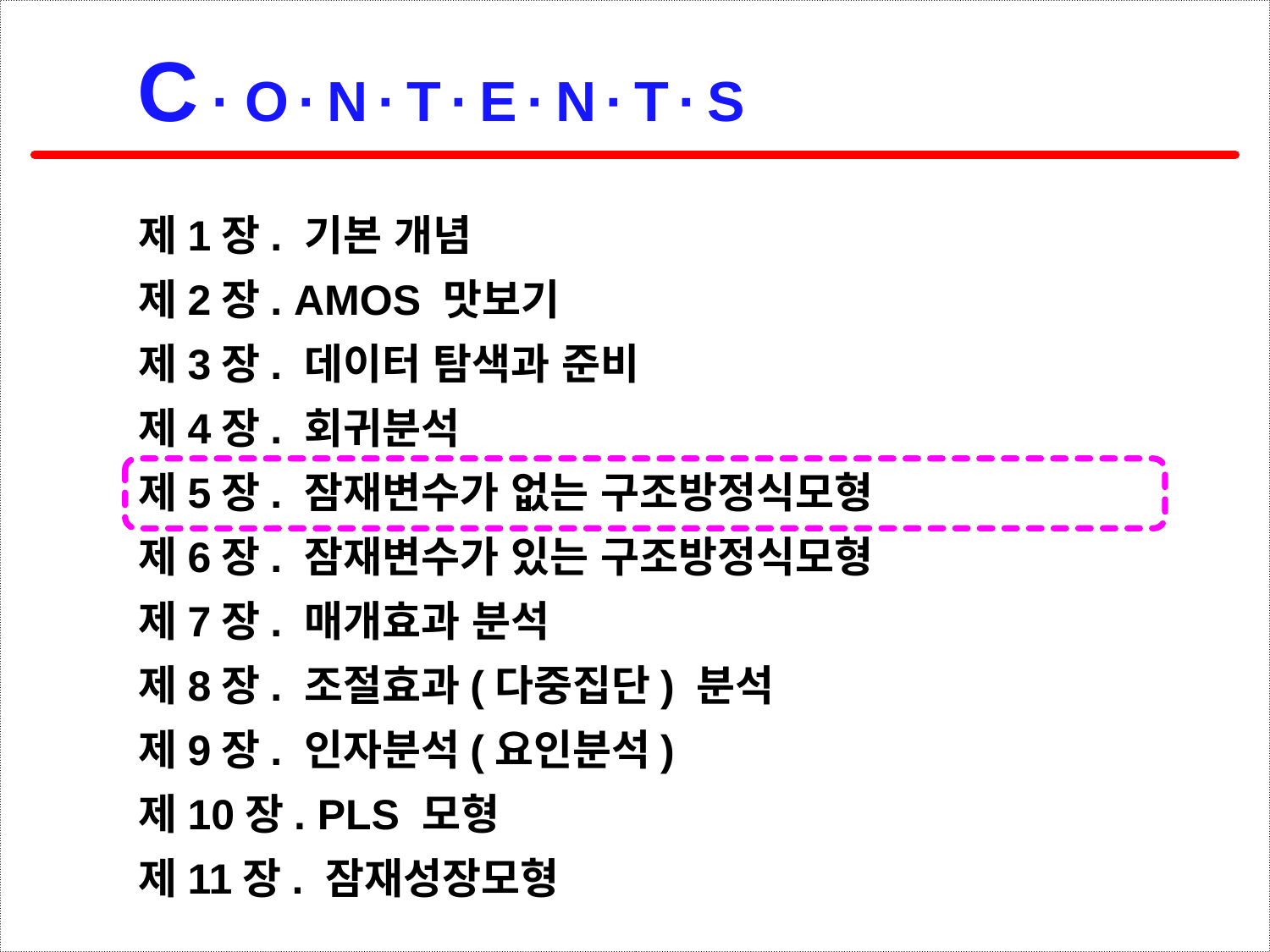

C · O · N · T · E · N · T · S
제1장. 기본 개념
제2장. AMOS 맛보기
제3장. 데이터 탐색과 준비
제4장. 회귀분석
제5장. 잠재변수가 없는 구조방정식모형
제6장. 잠재변수가 있는 구조방정식모형
제7장. 매개효과 분석
제8장. 조절효과(다중집단) 분석
제9장. 인자분석(요인분석)
제10장. PLS 모형
제11장. 잠재성장모형